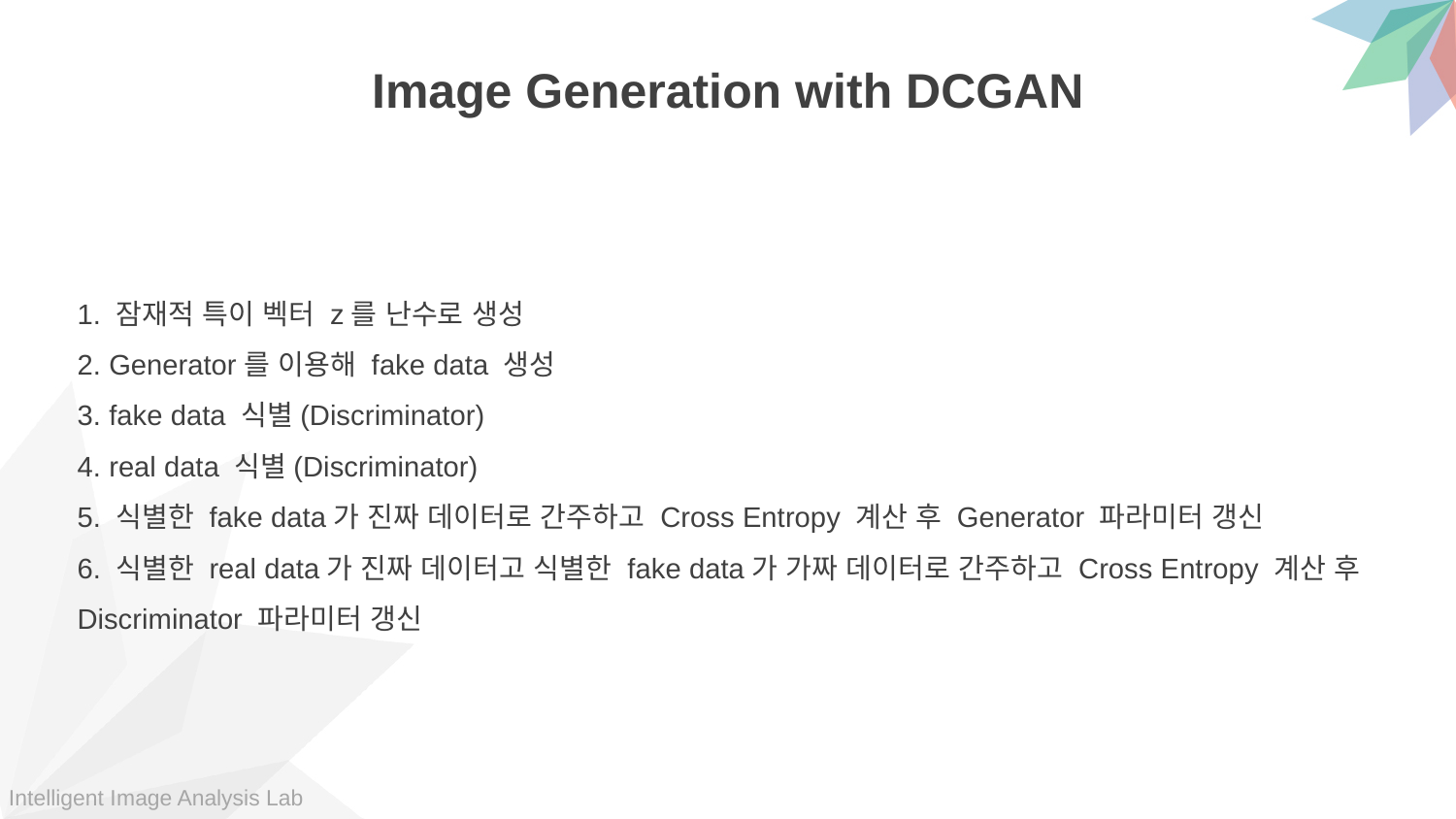

Image Generation with DCGAN
1. 잠재적 특이 벡터 z를 난수로 생성
2. Generator를 이용해 fake data 생성
3. fake data 식별(Discriminator)
4. real data 식별(Discriminator)
5. 식별한 fake data가 진짜 데이터로 간주하고 Cross Entropy 계산 후 Generator 파라미터 갱신
6. 식별한 real data가 진짜 데이터고 식별한 fake data가 가짜 데이터로 간주하고 Cross Entropy 계산 후 Discriminator 파라미터 갱신